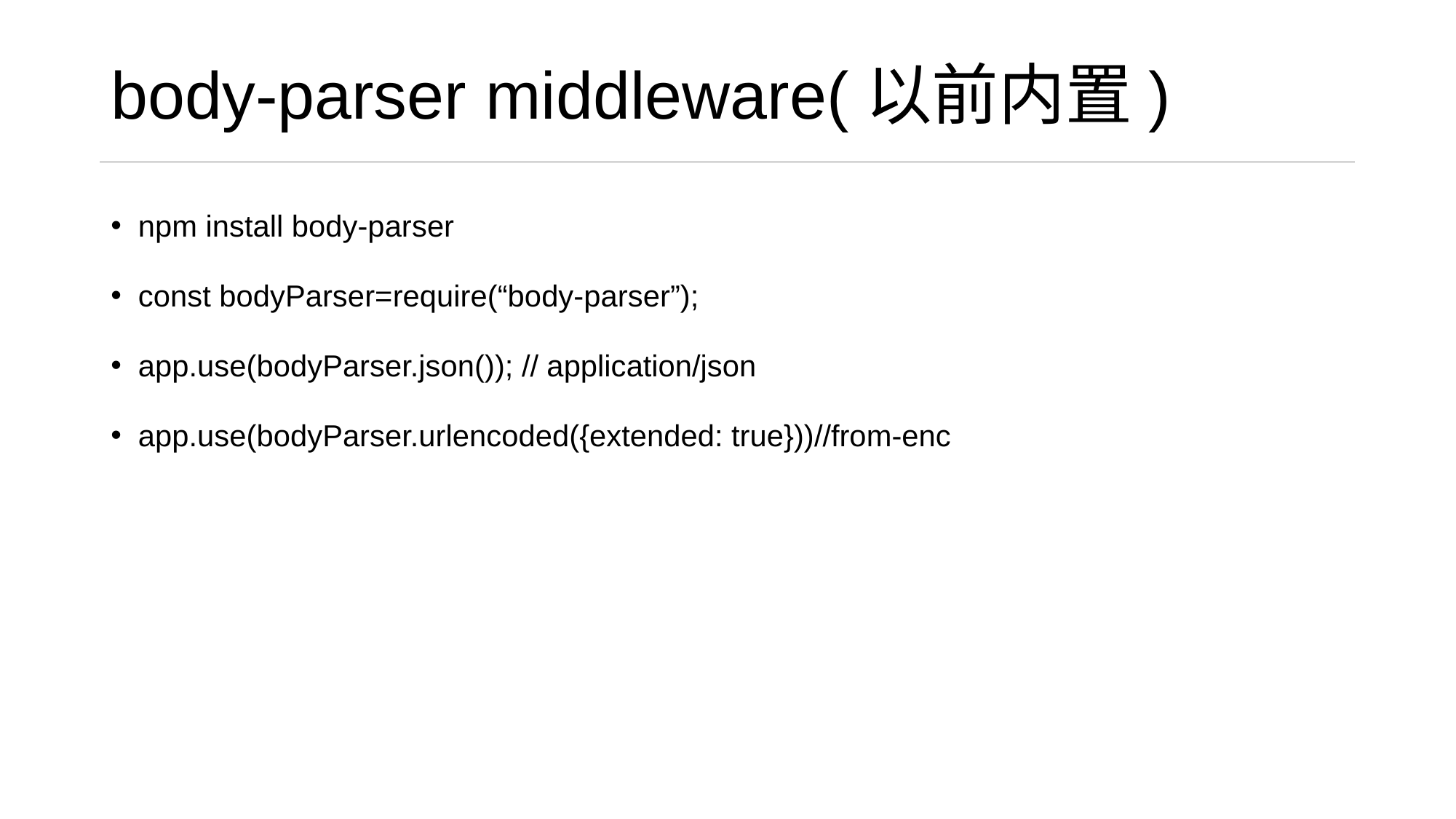

# body-parser middleware(以前内置)
npm install body-parser
const bodyParser=require(“body-parser”);
app.use(bodyParser.json()); // application/json
app.use(bodyParser.urlencoded({extended: true}))//from-enc